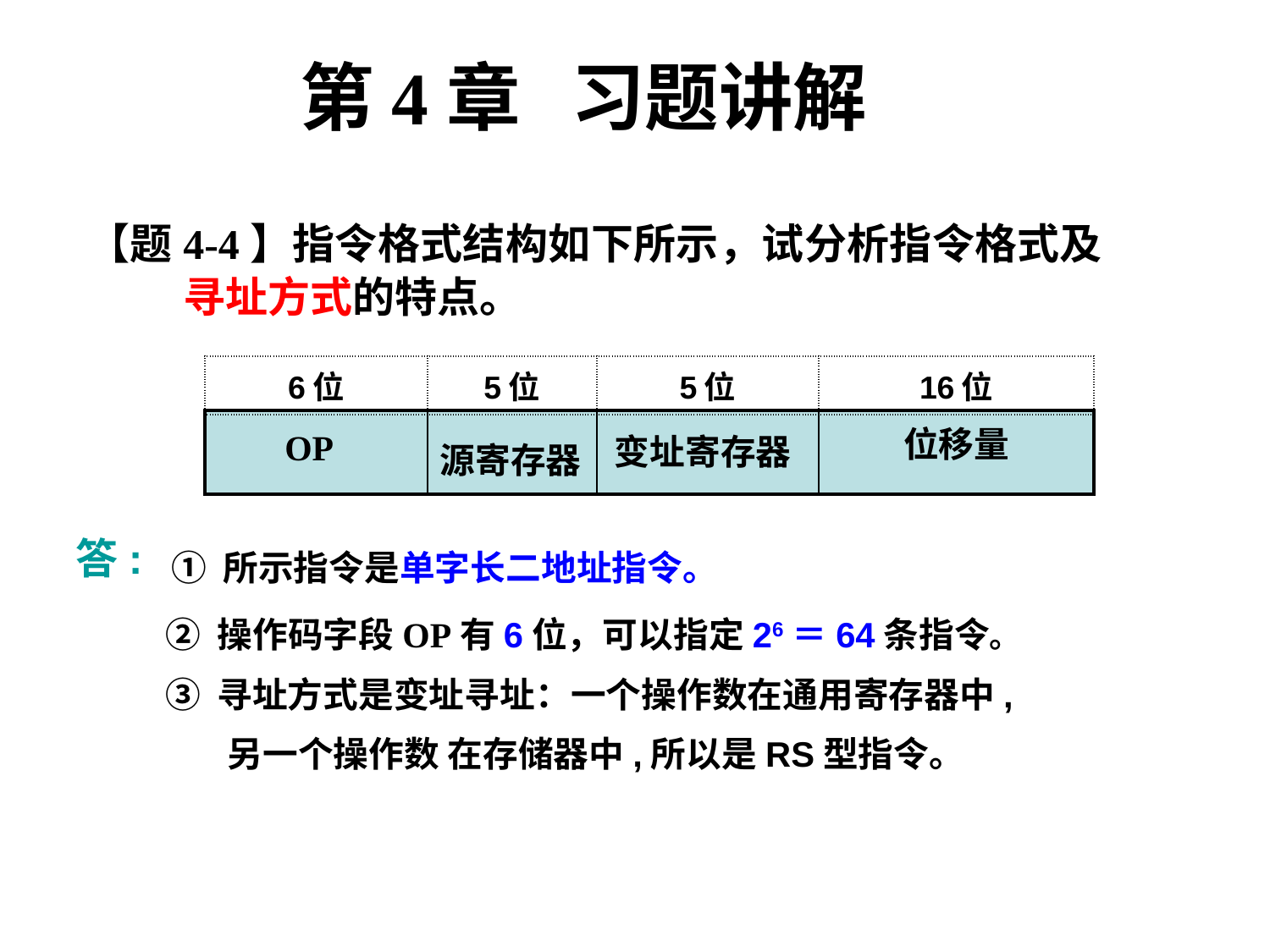

第4章   习题讲解
【题4-4】指令格式结构如下所示，试分析指令格式及
         寻址方式的特点。
| 6位 | 5位 | 5位 | 16位 |
| --- | --- | --- | --- |
| OP | 源寄存器 | 变址寄存器 | 位移量 |
| --- | --- | --- | --- |
答:
① 所示指令是单字长二地址指令。
 ② 操作码字段OP有6位，可以指定26＝64条指令。
 ③ 寻址方式是变址寻址：一个操作数在通用寄存器中,
另一个操作数 在存储器中,所以是RS型指令。